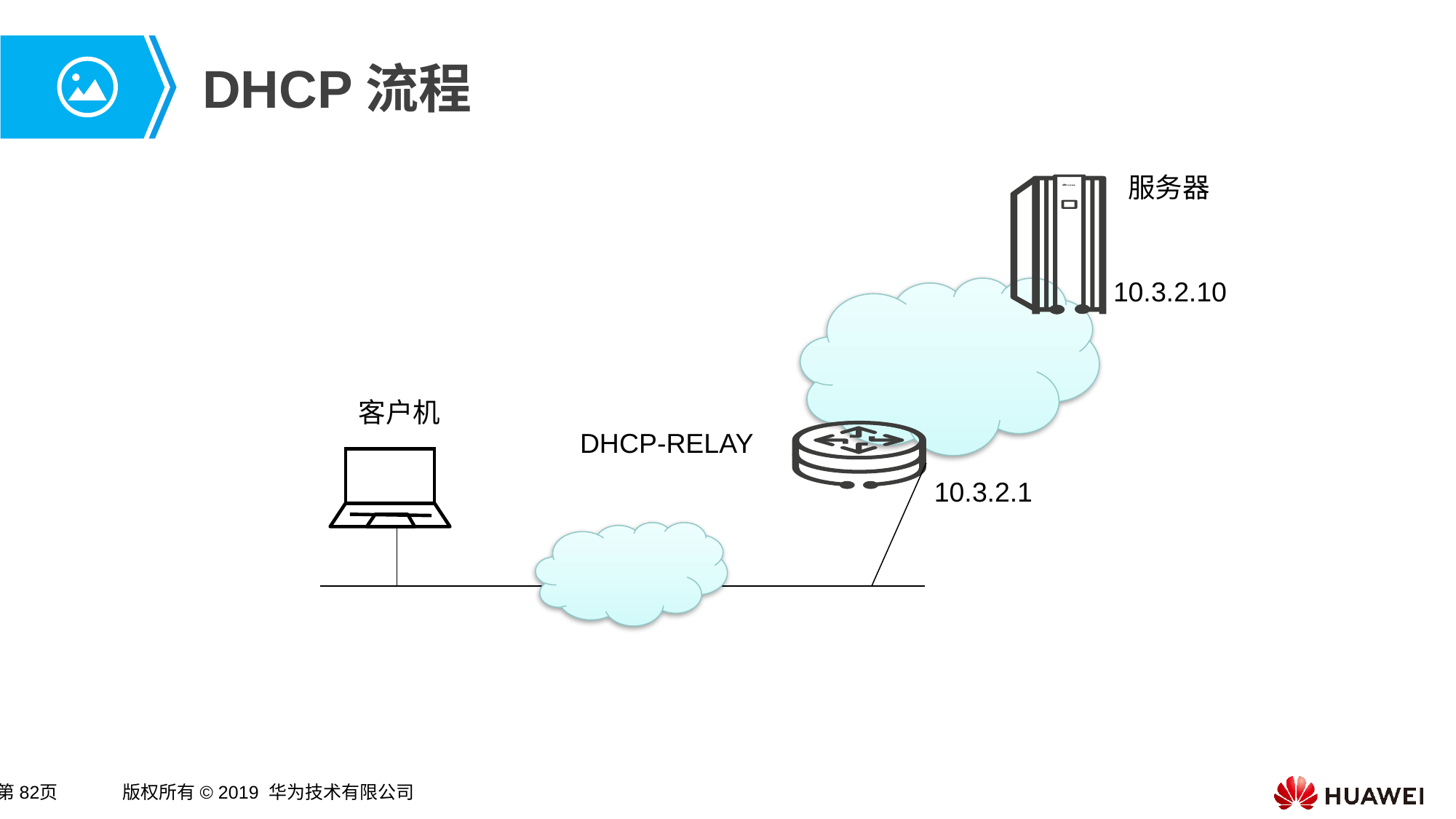

# DHCP流程
服务器

10.3.2.10

客户机
DHCP-RELAY

10.3.2.1